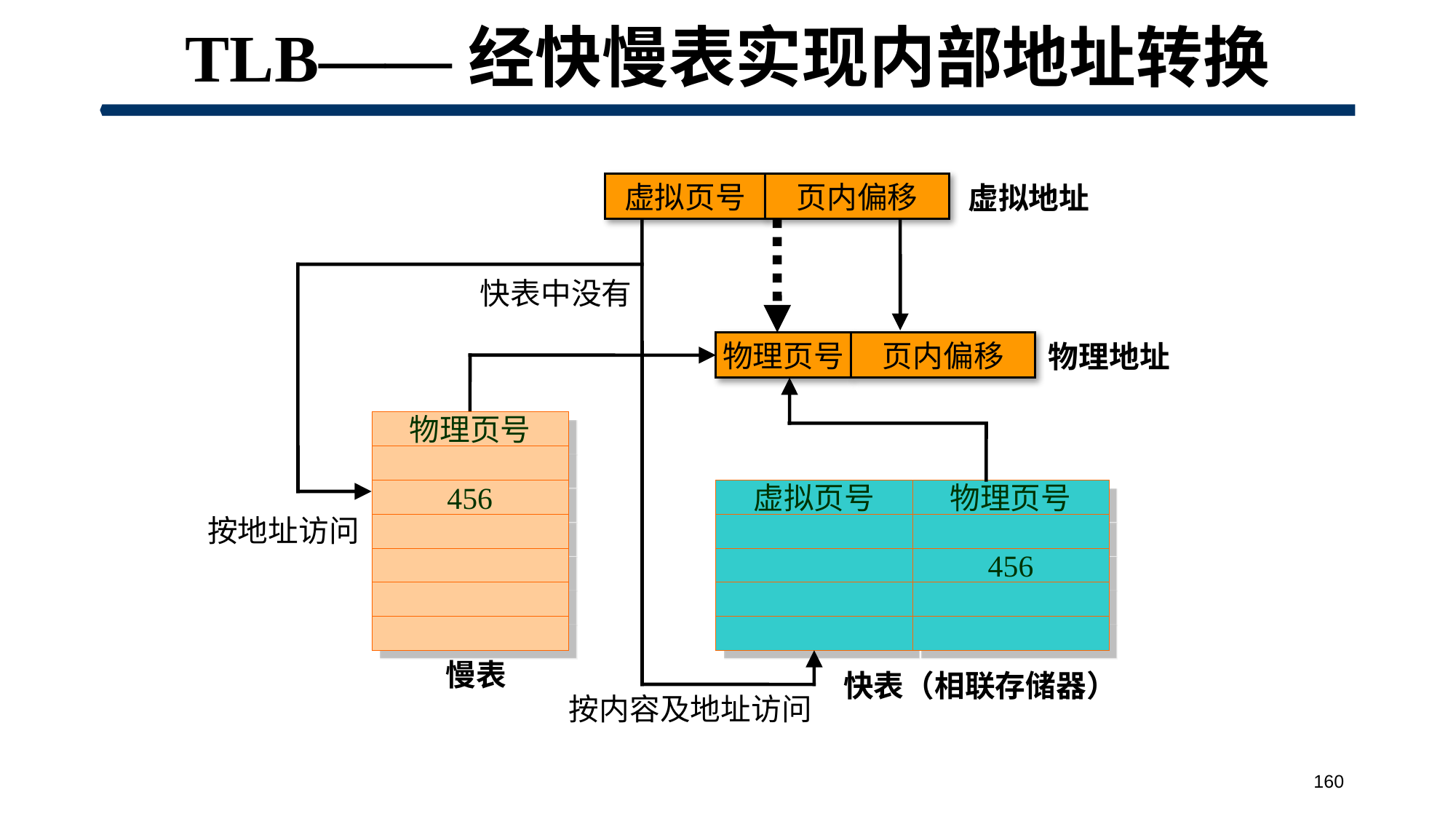

# TLB——经快慢表实现内部地址转换

虚拟页号
页内偏移
虚拟地址

快表中没有
物理页号
页内偏移
物理地址

物理页号

456
虚拟页号
物理页号

按地址访问

456

慢表

快表（相联存储器）

按内容及地址访问
160